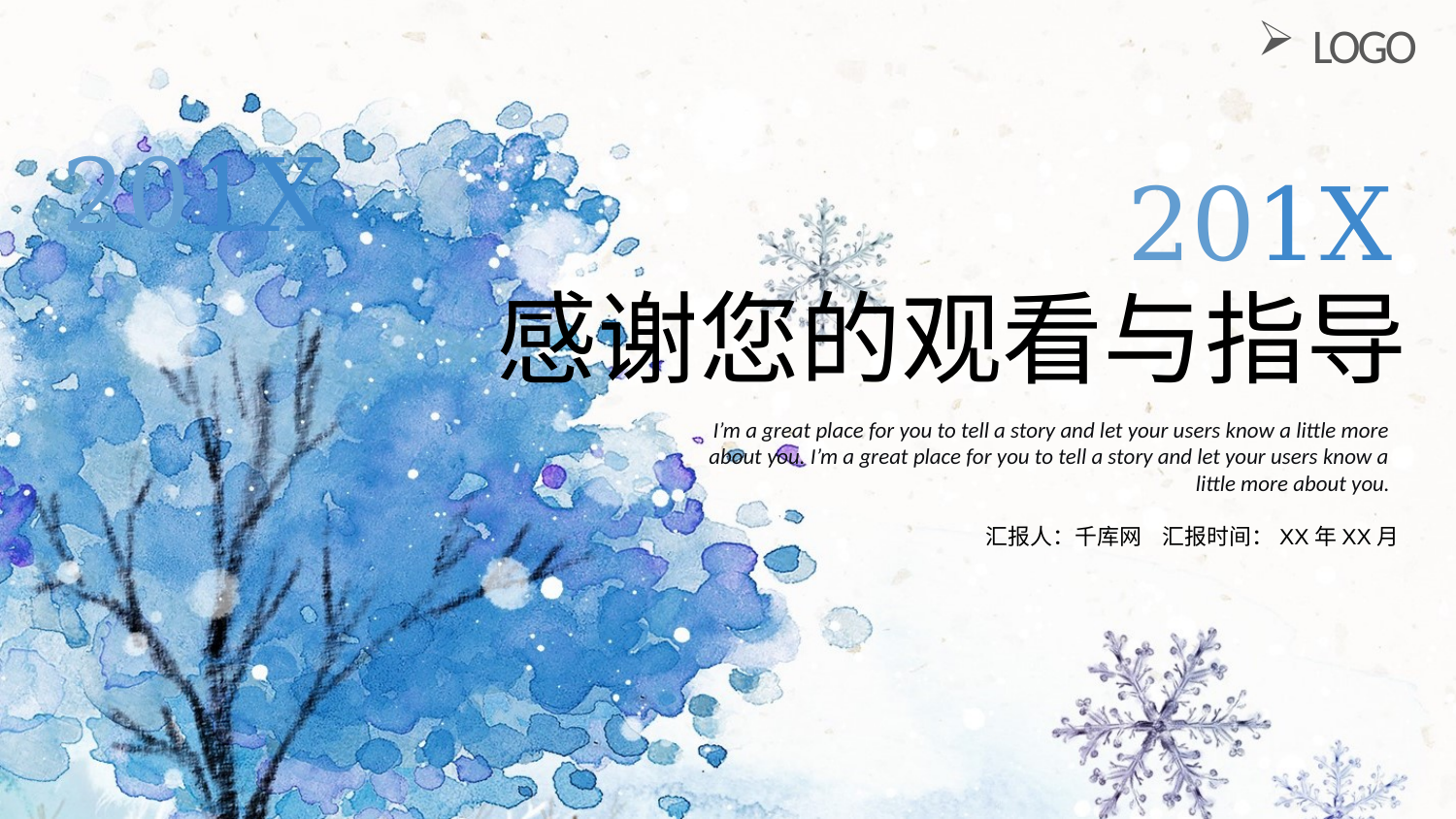

LOGO
201X
201X
感谢您的观看与指导
I’m a great place for you to tell a story and let your users know a little more about you. I’m a great place for you to tell a story and let your users know a little more about you.
汇报人：千库网    汇报时间：XX年XX月